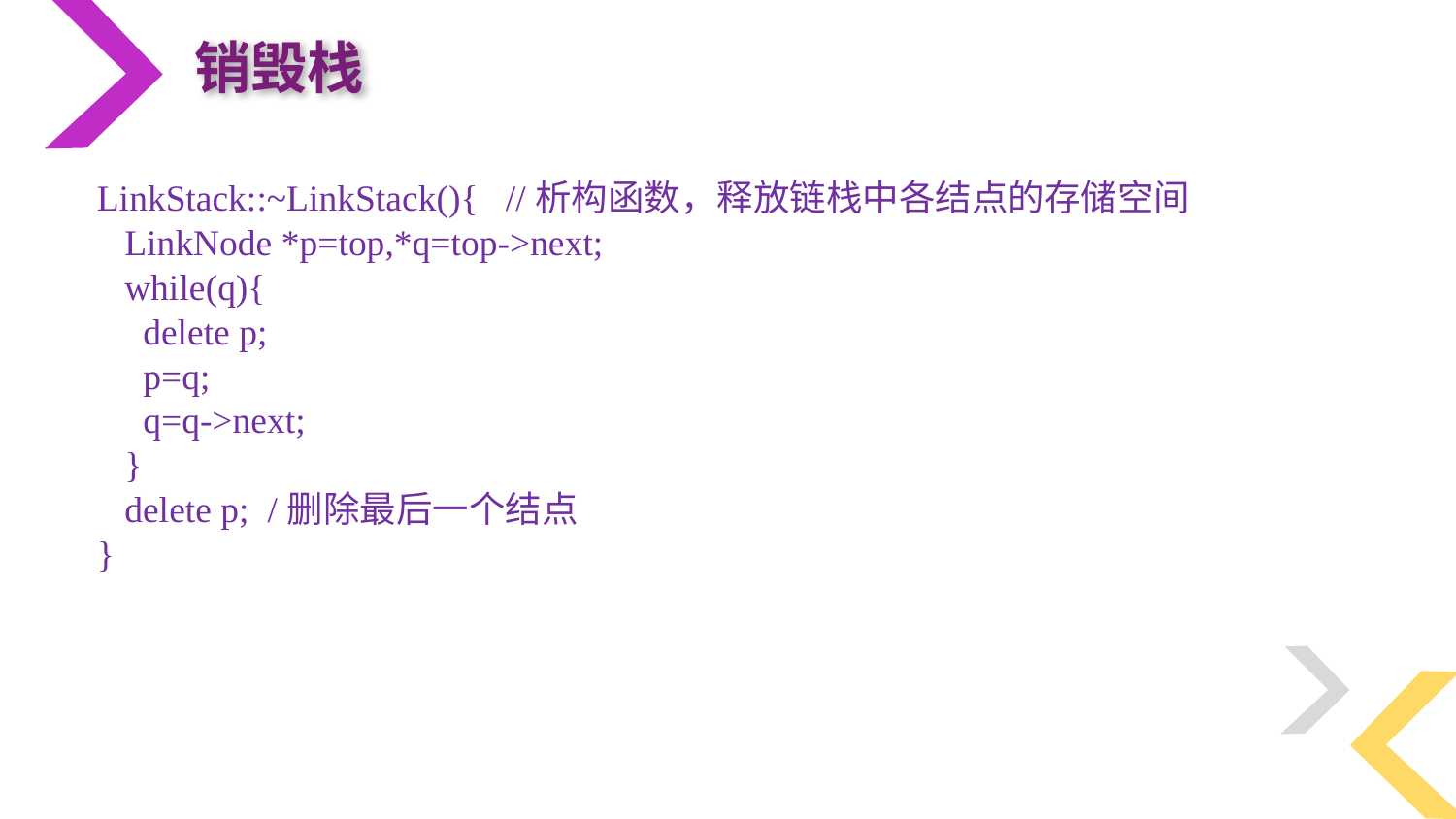

销毁栈
LinkStack::~LinkStack(){   //析构函数，释放链栈中各结点的存储空间
   LinkNode *p=top,*q=top->next;
   while(q){
     delete p;
     p=q;
     q=q->next;
   }
   delete p;  /删除最后一个结点
}